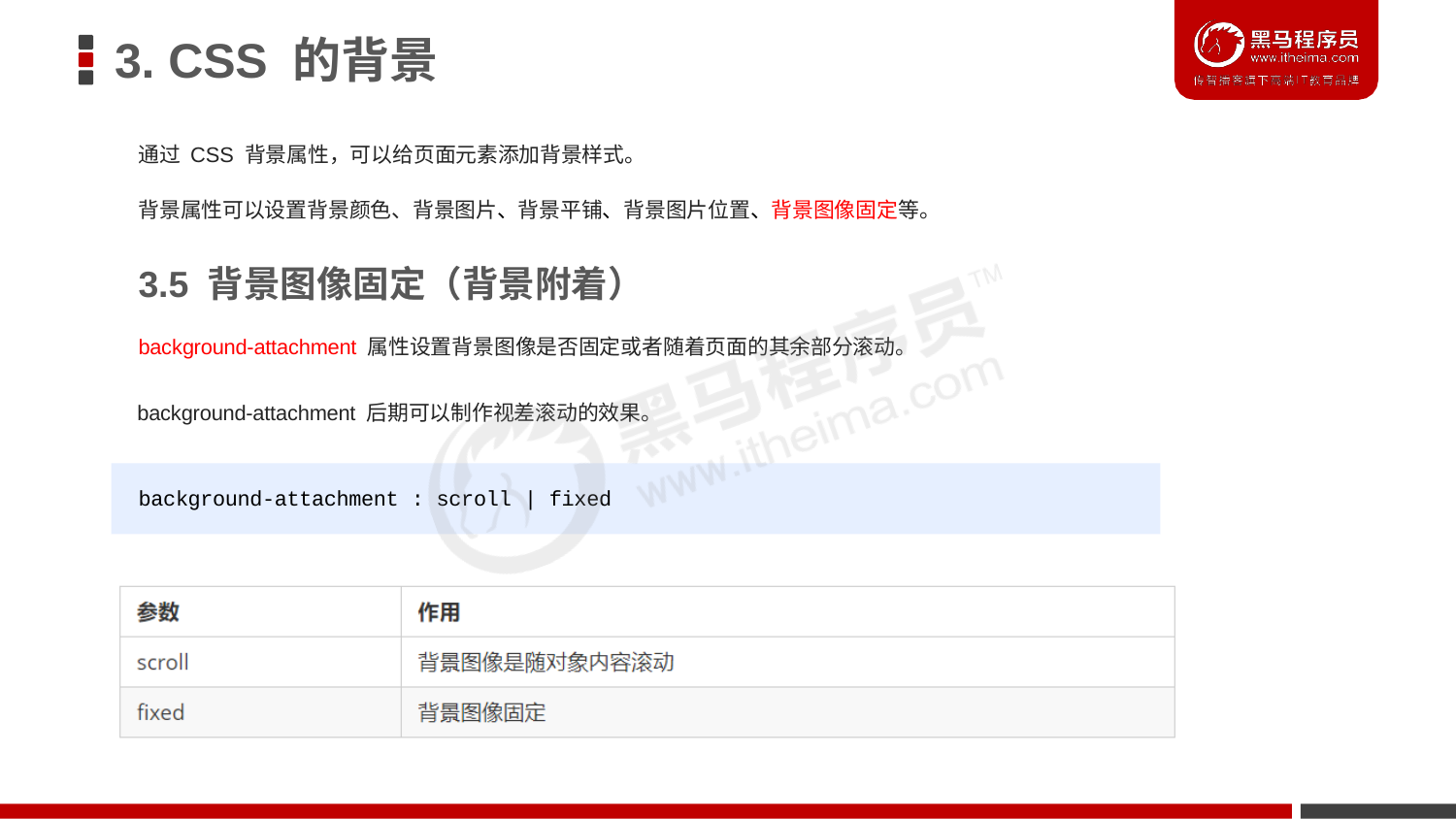

# 3. CSS 的背景
通过 CSS 背景属性，可以给页面元素添加背景样式。

背景属性可以设置背景颜色、背景图片、背景平铺、背景图片位置、背景图像固定等。

3.5 背景图像固定（背景附着）
background-attachment 属性设置背景图像是否固定或者随着页面的其余部分滚动。

background-attachment 后期可以制作视差滚动的效果。

background-attachment : scroll | fixed